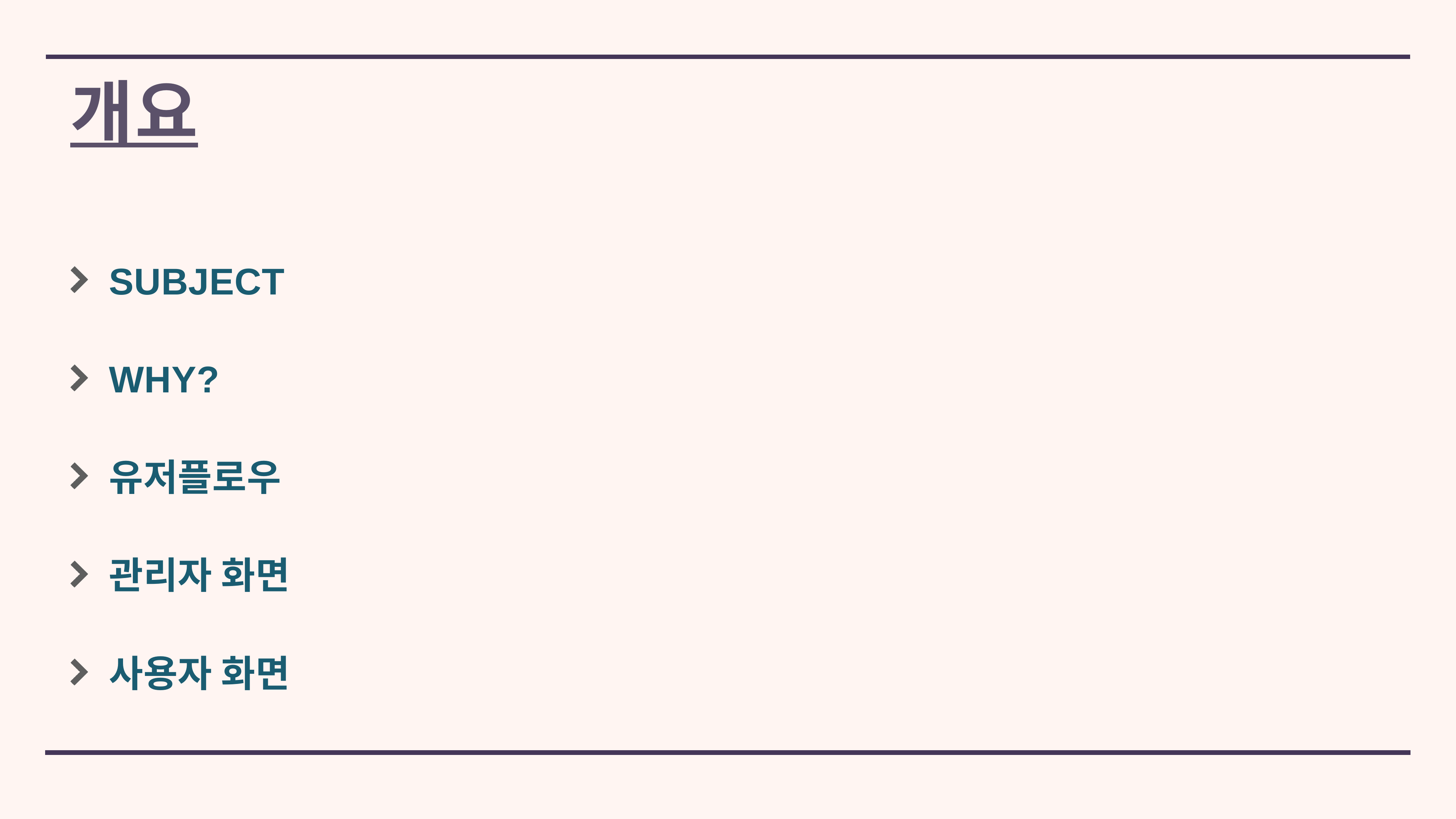

# 개요
SUBJECT
WHY?
유저플로우
관리자 화면
사용자 화면